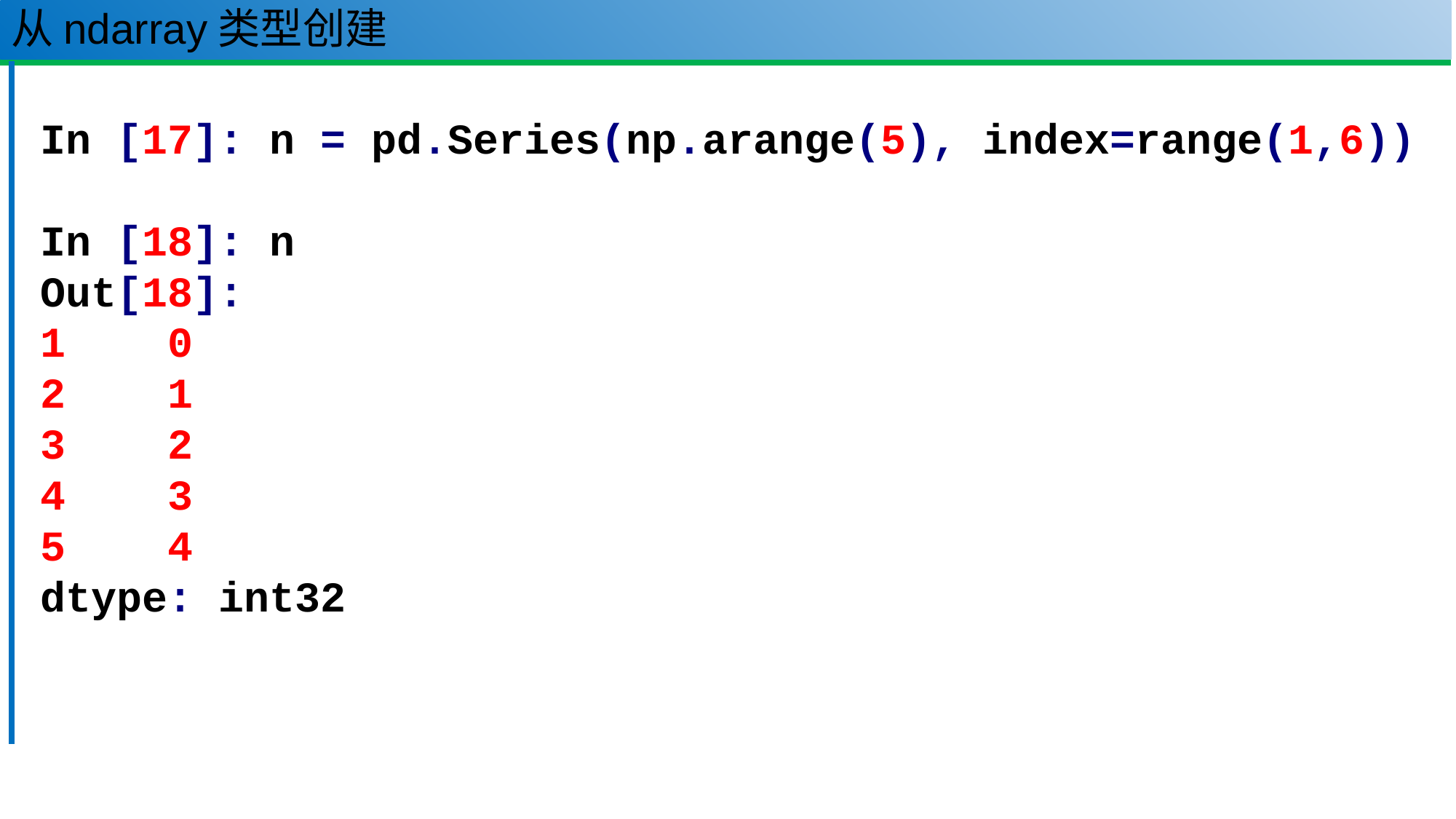

# 从ndarray类型创建
In [17]: n = pd.Series(np.arange(5), index=range(1,6))

In [18]: n
Out[18]:
1    0
2    1
3    2
4    3
5    4
dtype: int32